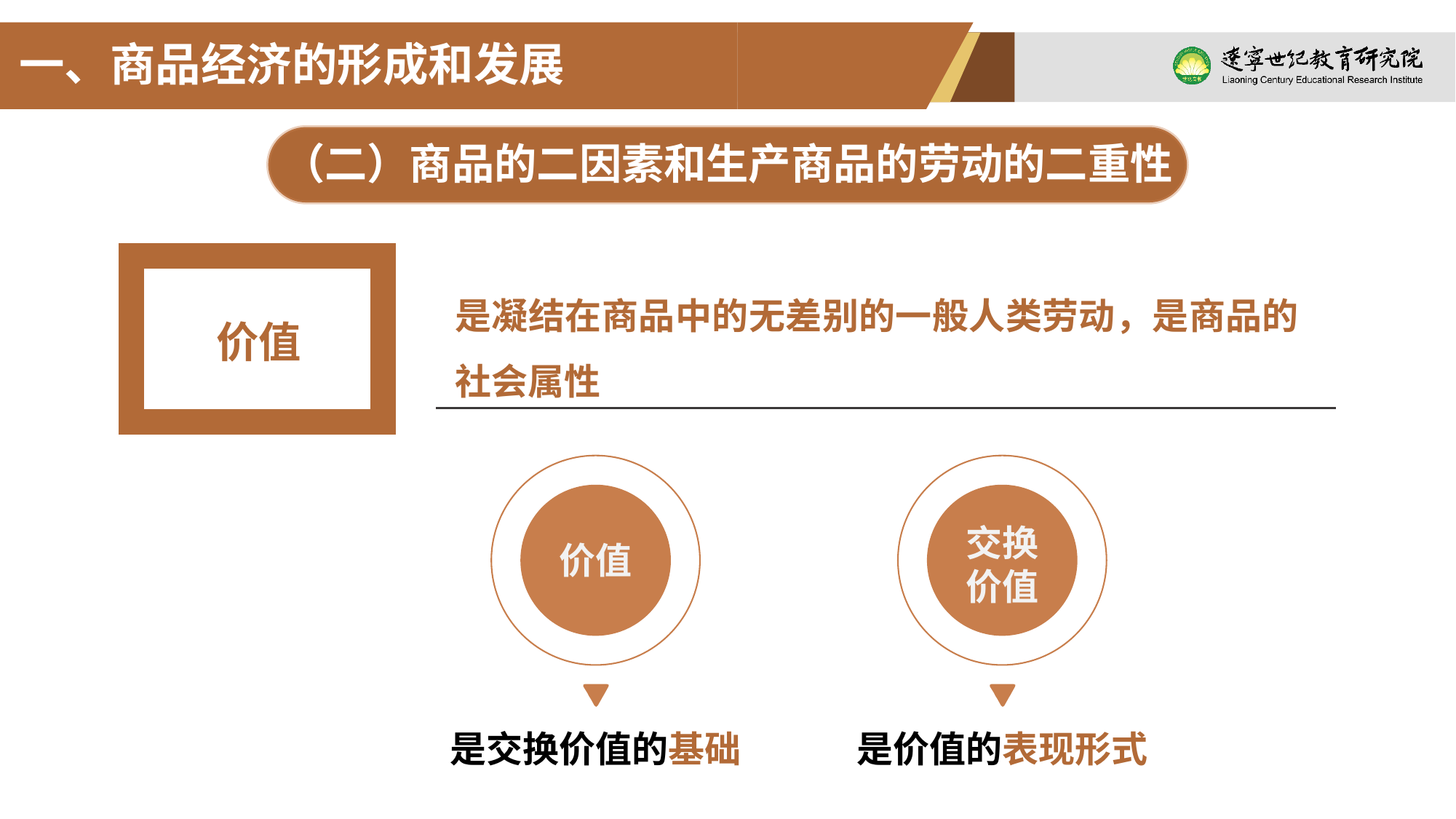

一、商品经济的形成和发展
（二）商品的二因素和生产商品的劳动的二重性

价值
是凝结在商品中的无差别的一般人类劳动，是商品的社会属性

价值

交换
价值

是交换价值的基础
是价值的表现形式